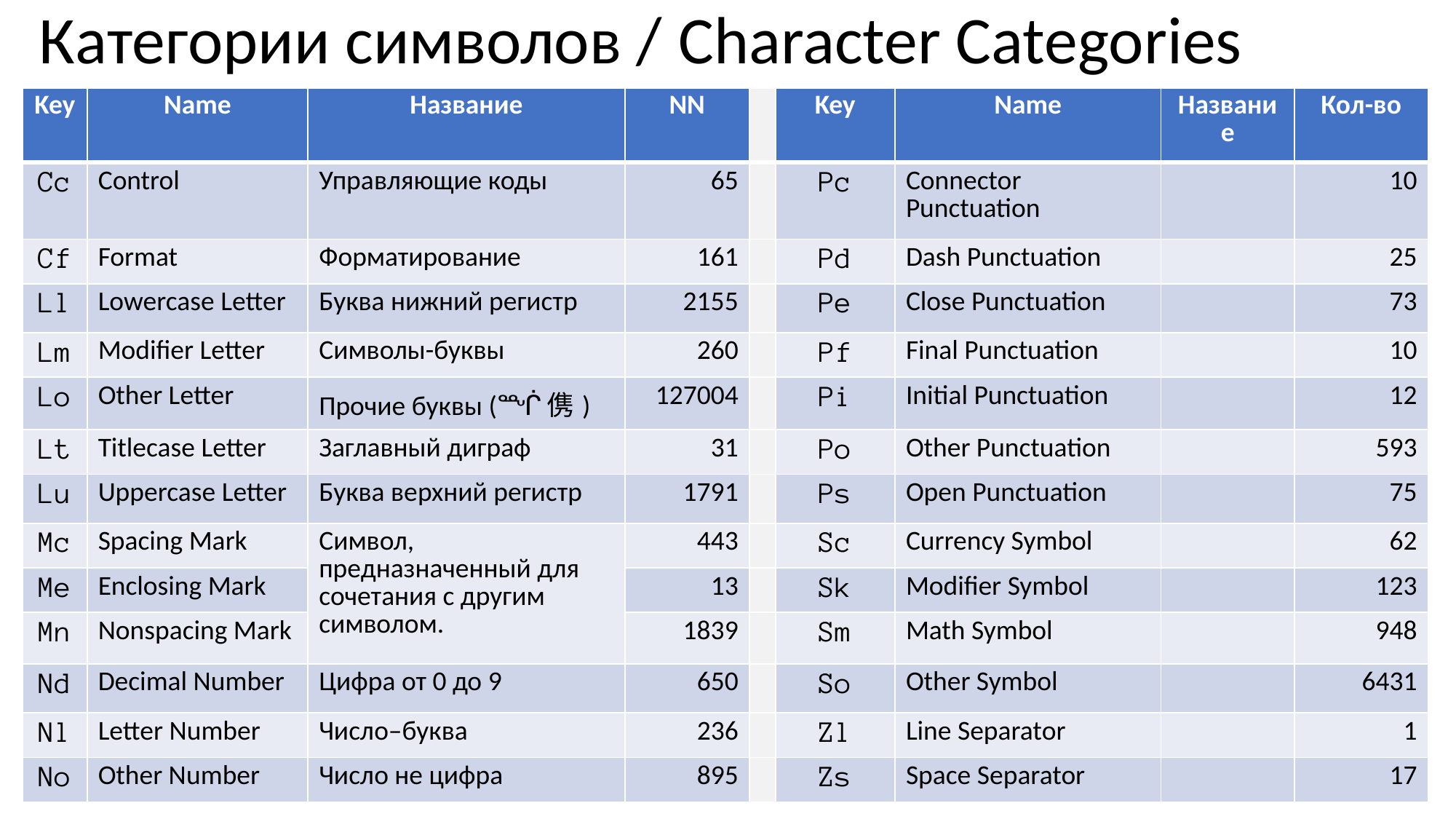

# Категории символов / Character Categories
| Key | Name | Название | NN |  | Key | Name | Название | Кол-во |
| --- | --- | --- | --- | --- | --- | --- | --- | --- |
| Cc | Control | Управляющие коды | 65 |  | Pc | Connector Punctuation |  | 10 |
| Cf | Format | Форматирование | 161 |  | Pd | Dash Punctuation |  | 25 |
| Ll | Lowercase Letter | Буква нижний регистр | 2155 |  | Pe | Close Punctuation |  | 73 |
| Lm | Modifier Letter | Символы-буквы | 260 |  | Pf | Final Punctuation |  | 10 |
| Lo | Other Letter | Прочие буквы (ᙲ㑺) | 127004 |  | Pi | Initial Punctuation |  | 12 |
| Lt | Titlecase Letter | Заглавный диграф | 31 |  | Po | Other Punctuation |  | 593 |
| Lu | Uppercase Letter | Буква верхний регистр | 1791 |  | Ps | Open Punctuation |  | 75 |
| Mc | Spacing Mark | Символ, предназначенный для сочетания с другим символом. | 443 |  | Sc | Currency Symbol |  | 62 |
| Me | Enclosing Mark |  | 13 |  | Sk | Modifier Symbol |  | 123 |
| Mn | Nonspacing Mark |  | 1839 |  | Sm | Math Symbol |  | 948 |
| Nd | Decimal Number | Цифра от 0 до 9 | 650 |  | So | Other Symbol |  | 6431 |
| Nl | Letter Number | Число–буква | 236 |  | Zl | Line Separator |  | 1 |
| No | Other Number | Число не цифра | 895 |  | Zs | Space Separator |  | 17 |